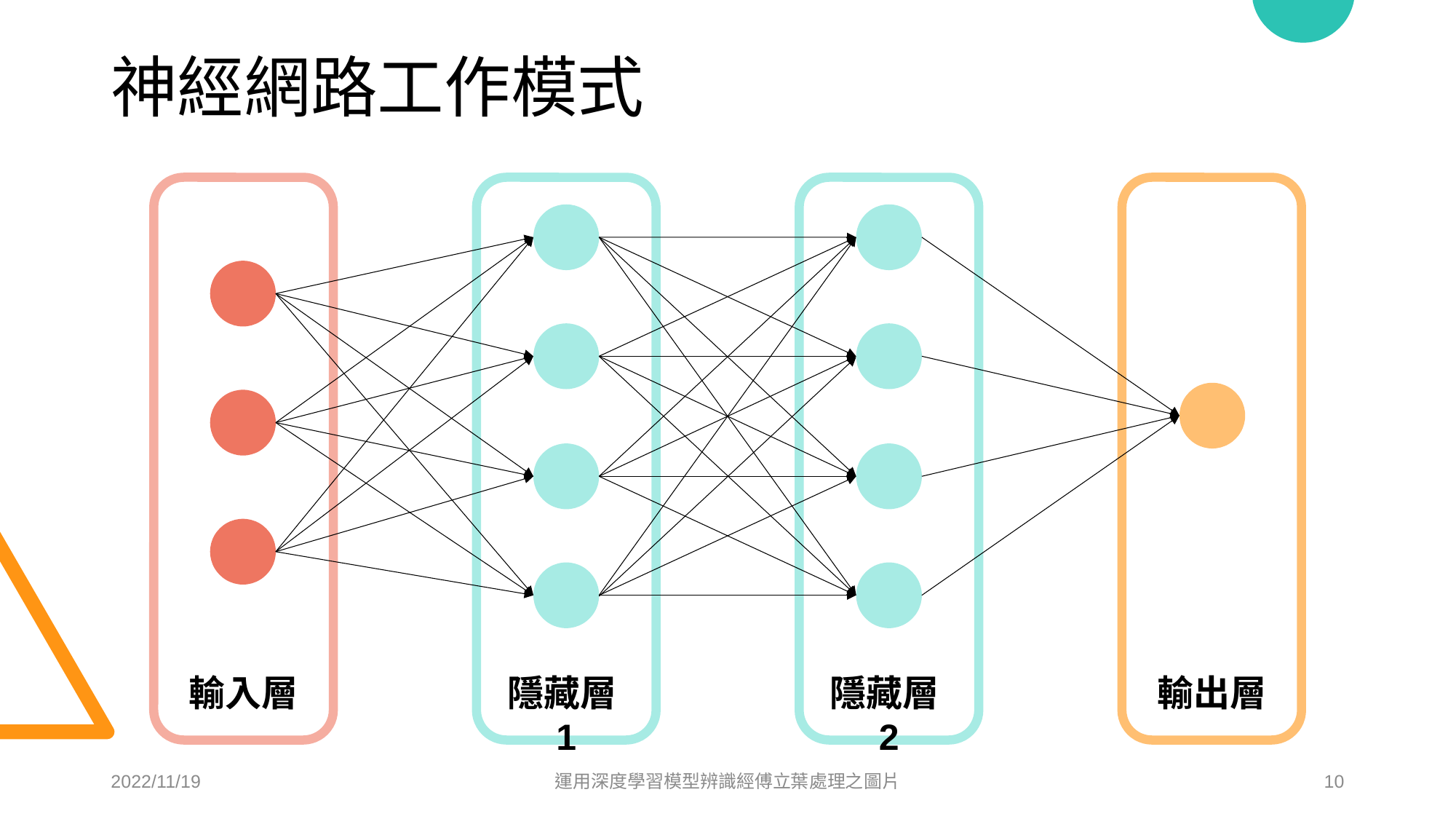

神經網路工作模式

輸入層
隱藏層1
隱藏層2
輸出層
2022/11/19
運用深度學習模型辨識經傅立葉處理之圖片
10